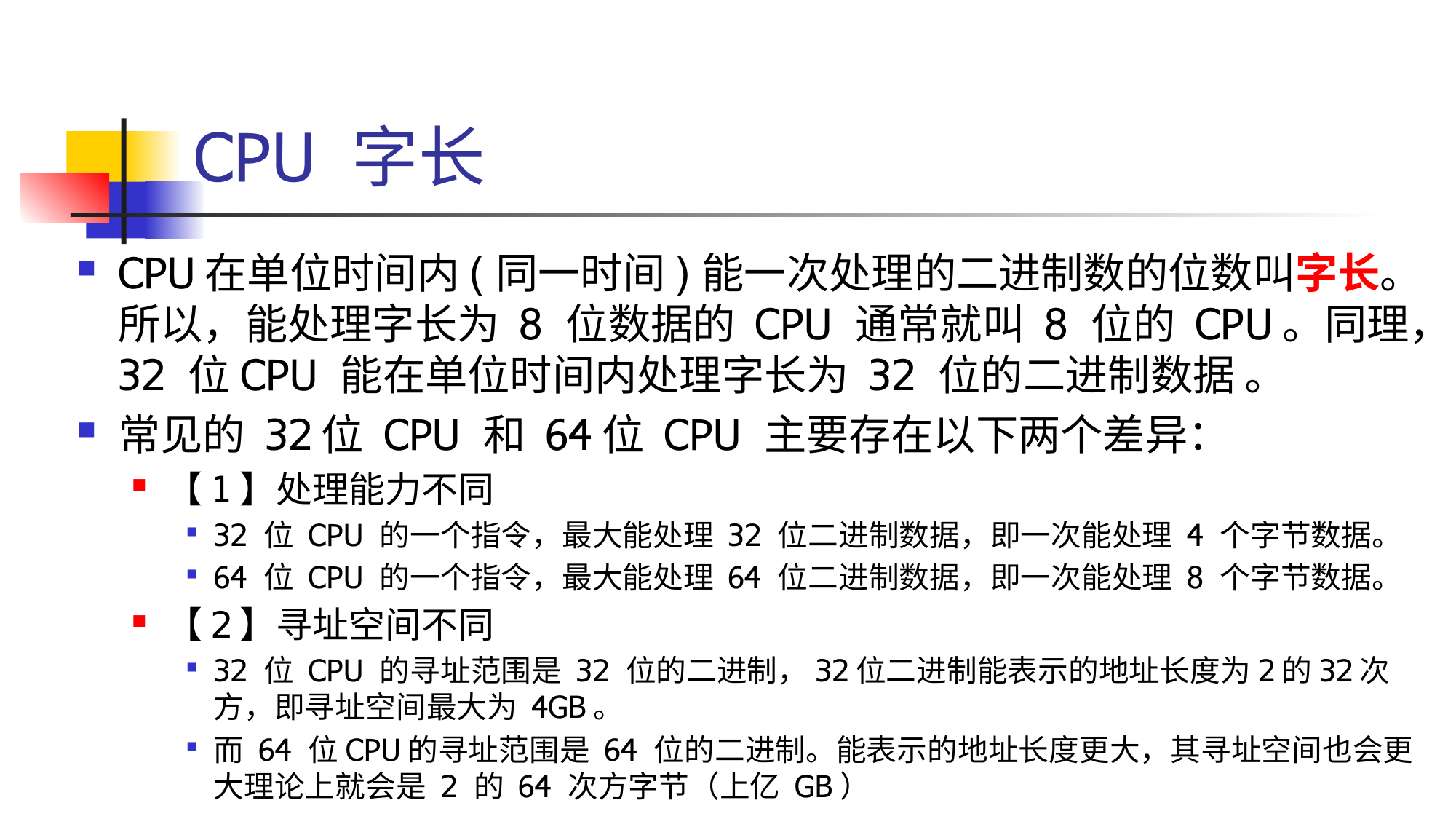

# CPU 字长
CPU在单位时间内(同一时间)能一次处理的二进制数的位数叫字长。所以，能处理字长为 8 位数据的 CPU 通常就叫 8 位的 CPU。同理，32 位CPU 能在单位时间内处理字长为 32 位的二进制数据 。
常见的 32位 CPU 和 64位 CPU 主要存在以下两个差异：
【1】处理能力不同
32 位 CPU 的一个指令，最大能处理 32 位二进制数据，即一次能处理 4 个字节数据。
64 位 CPU 的一个指令，最大能处理 64 位二进制数据，即一次能处理 8 个字节数据。
【2】寻址空间不同
32 位 CPU 的寻址范围是 32 位的二进制，32位二进制能表示的地址长度为2的32次方，即寻址空间最大为 4GB。
而 64 位CPU的寻址范围是 64 位的二进制。能表示的地址长度更大，其寻址空间也会更大理论上就会是 2 的 64 次方字节（上亿 GB）